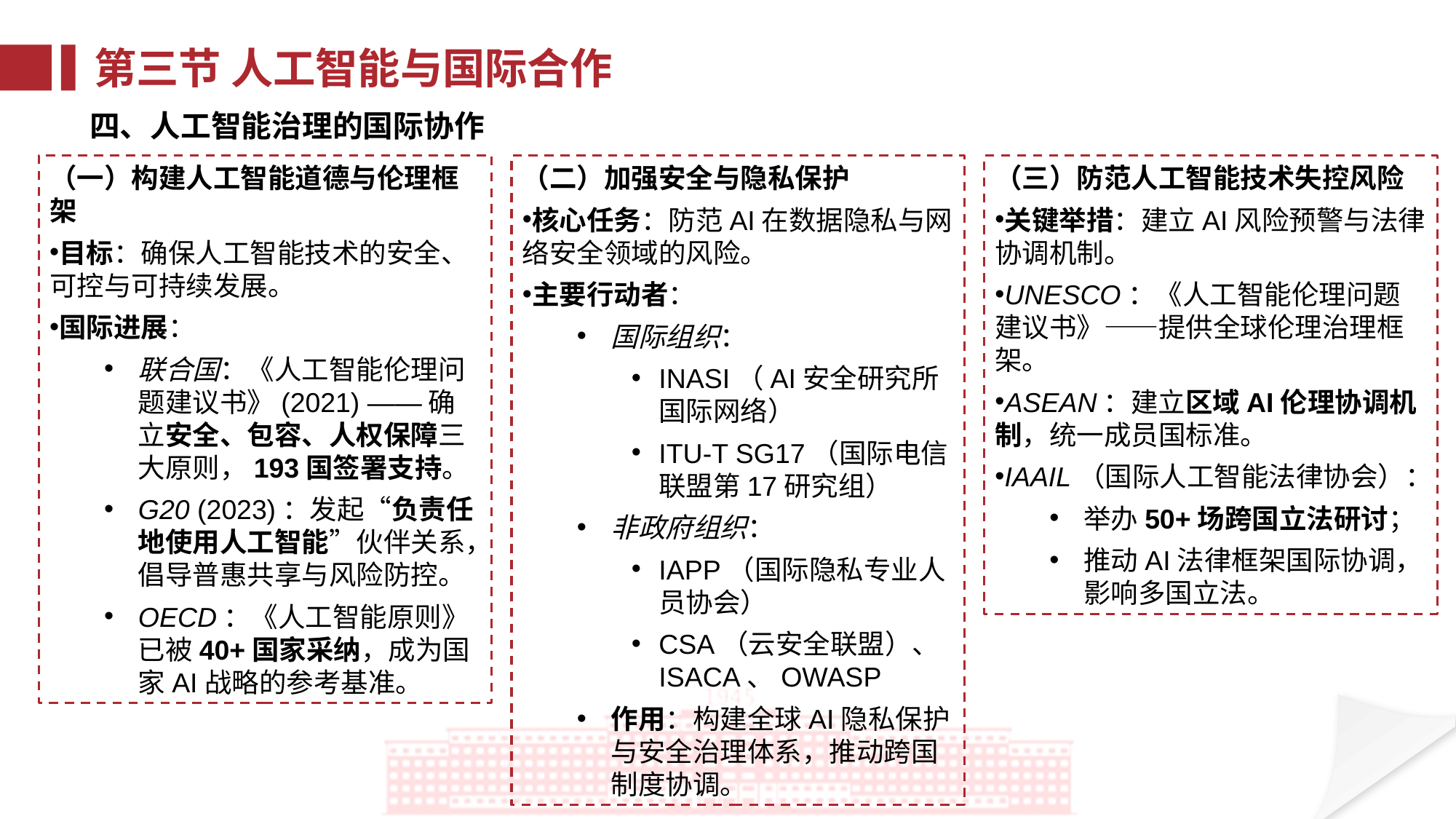

第三节 人工智能与国际合作

四、人工智能治理的国际协作
（一）构建人工智能道德与伦理框架
目标：确保人工智能技术的安全、可控与可持续发展。
国际进展：
联合国：《人工智能伦理问题建议书》(2021) ——确立安全、包容、人权保障三大原则，193国签署支持。
G20 (2023)：发起“负责任地使用人工智能”伙伴关系，倡导普惠共享与风险防控。
OECD：《人工智能原则》已被40+国家采纳，成为国家AI战略的参考基准。
（二）加强安全与隐私保护
核心任务：防范AI在数据隐私与网络安全领域的风险。
主要行动者：
国际组织：
INASI（AI安全研究所国际网络）
ITU-T SG17（国际电信联盟第17研究组）
非政府组织：
IAPP（国际隐私专业人员协会）
CSA（云安全联盟）、ISACA、OWASP
作用：构建全球AI隐私保护与安全治理体系，推动跨国制度协调。
（三）防范人工智能技术失控风险
关键举措：建立AI风险预警与法律协调机制。
UNESCO：《人工智能伦理问题建议书》——提供全球伦理治理框架。
ASEAN：建立区域AI伦理协调机制，统一成员国标准。
IAAIL（国际人工智能法律协会）：
举办50+场跨国立法研讨；
推动AI法律框架国际协调，影响多国立法。